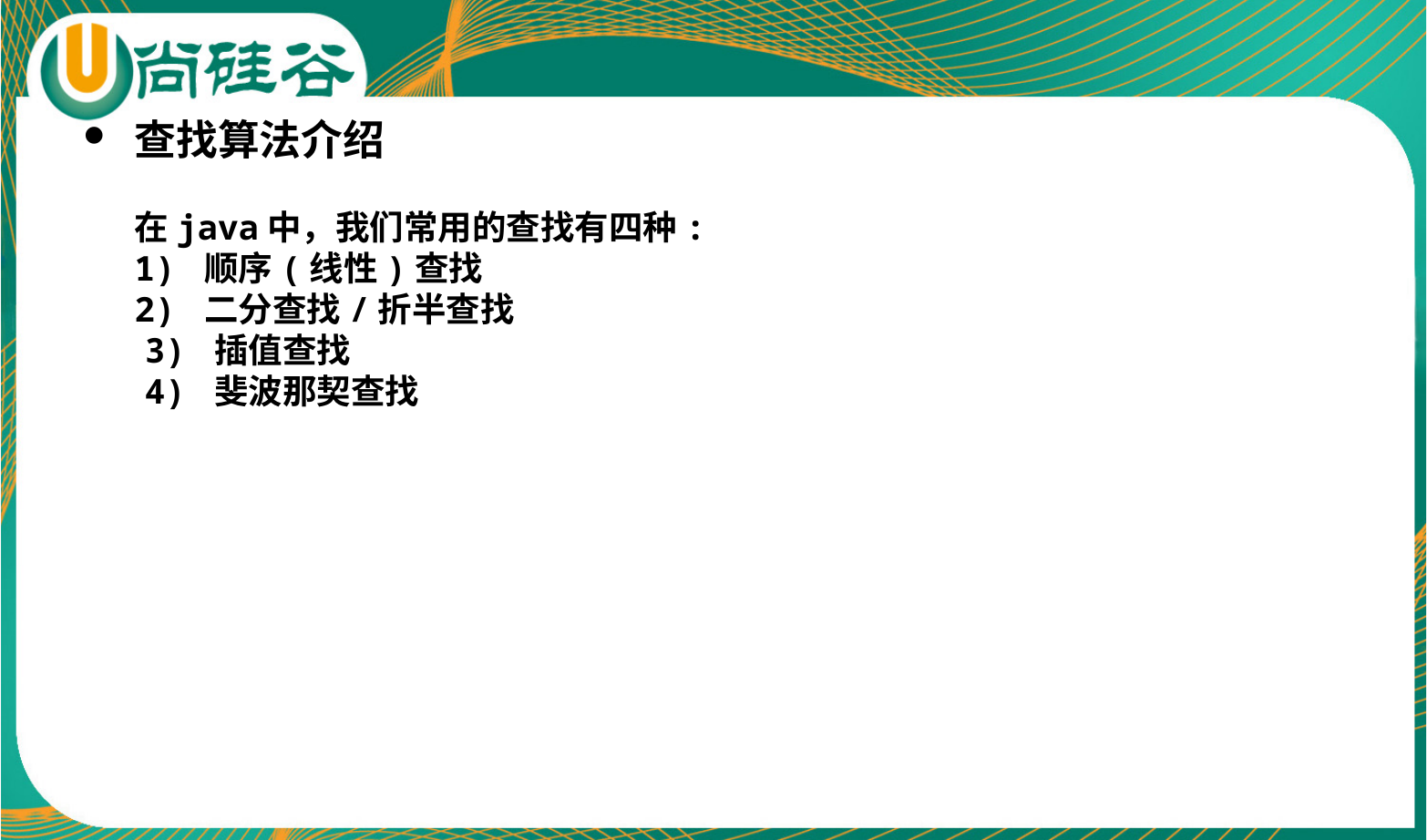

查找算法介绍

	在java中，我们常用的查找有四种:
	1) 顺序(线性)查找
	2) 二分查找/折半查找
   3) 插值查找
   4) 斐波那契查找